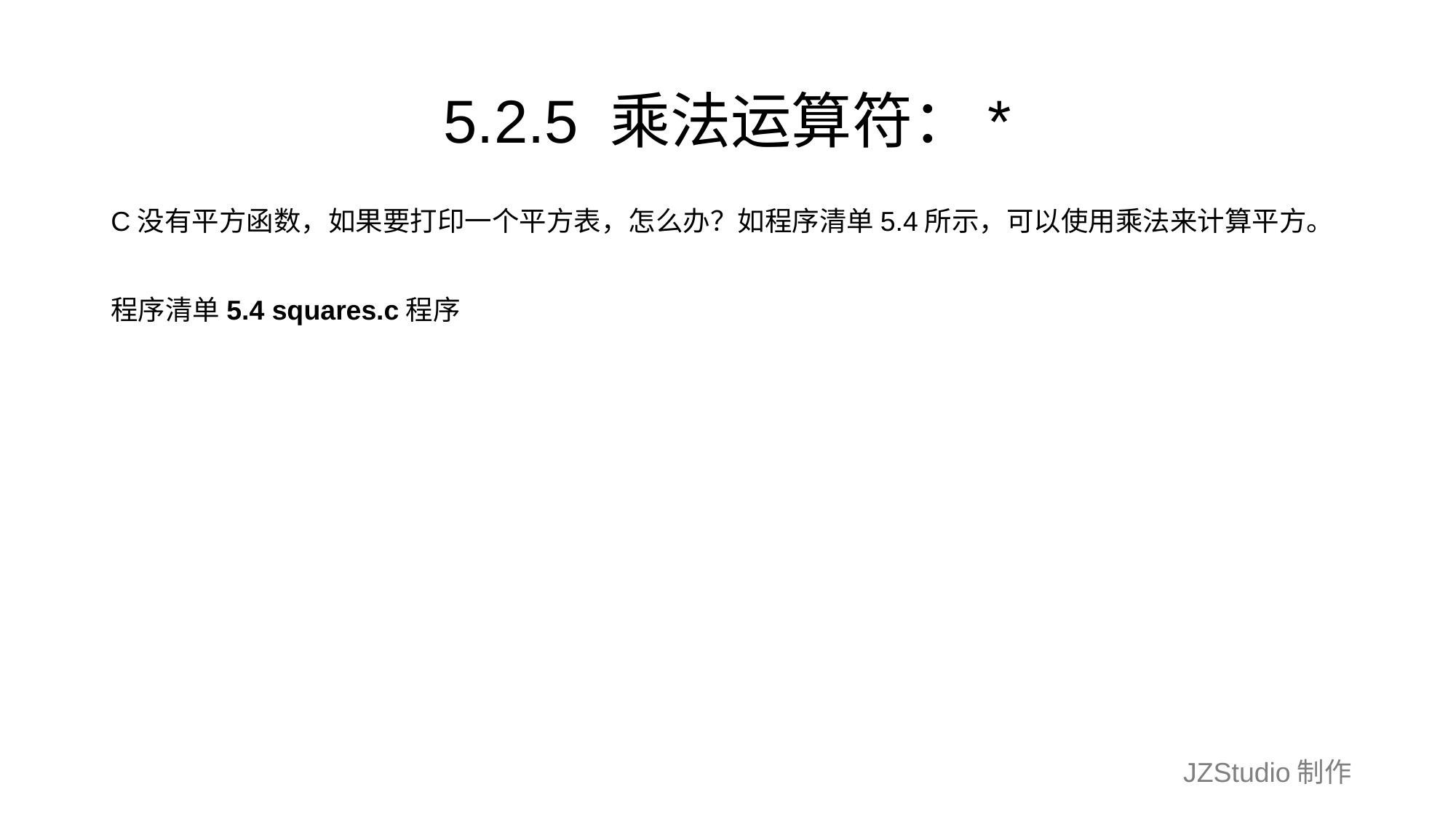

# 5.2.5 乘法运算符：*
C没有平方函数，如果要打印一个平方表，怎么办？如程序清单5.4所示，可以使用乘法来计算平方。

程序清单5.4 squares.c程序